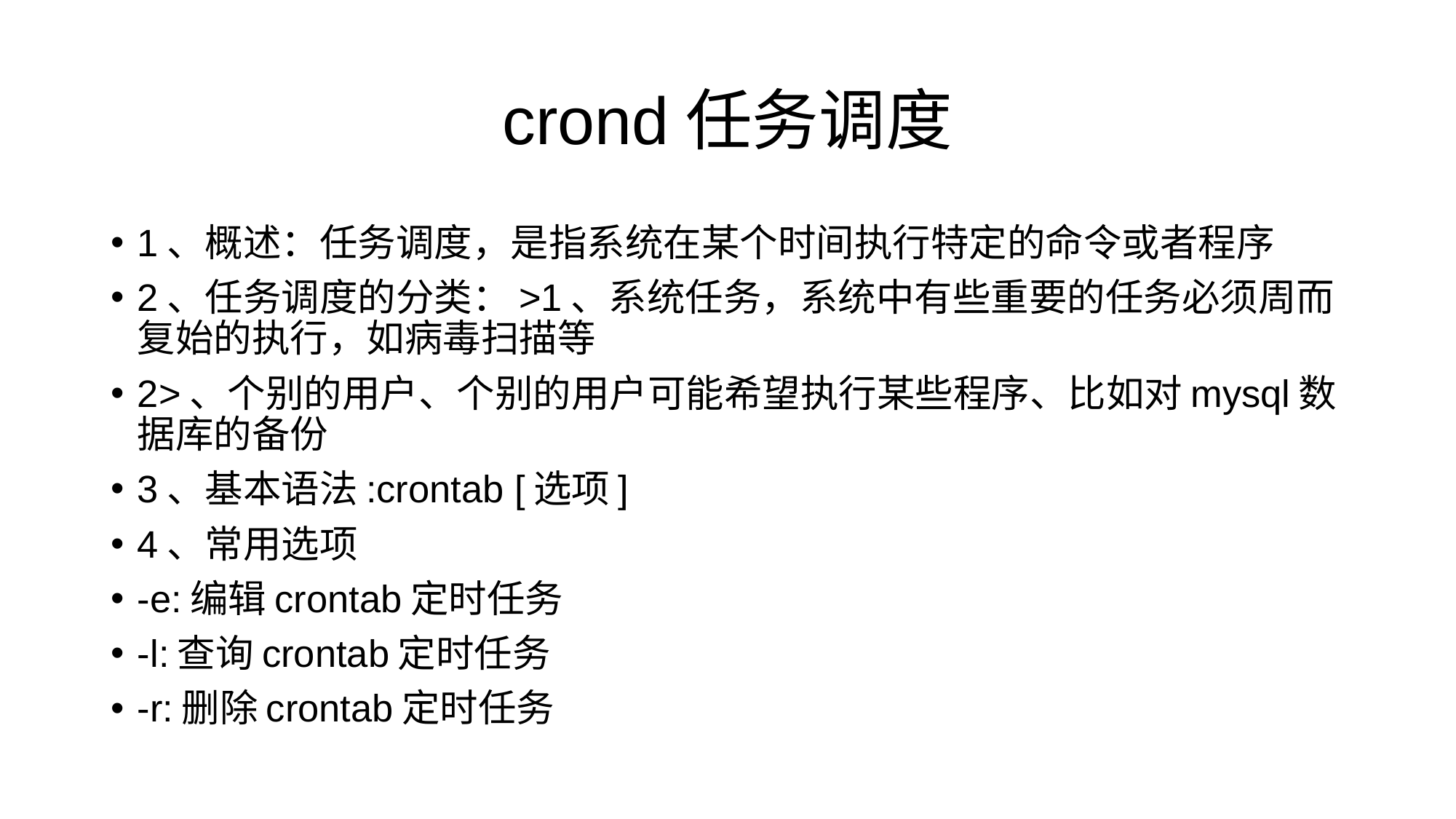

# crond任务调度
1、概述：任务调度，是指系统在某个时间执行特定的命令或者程序
2、任务调度的分类：>1、系统任务，系统中有些重要的任务必须周而复始的执行，如病毒扫描等
2>、个别的用户、个别的用户可能希望执行某些程序、比如对mysql数据库的备份
3、基本语法:crontab [选项]
4、常用选项
-e:编辑crontab定时任务
-l:查询crontab定时任务
-r:删除crontab定时任务